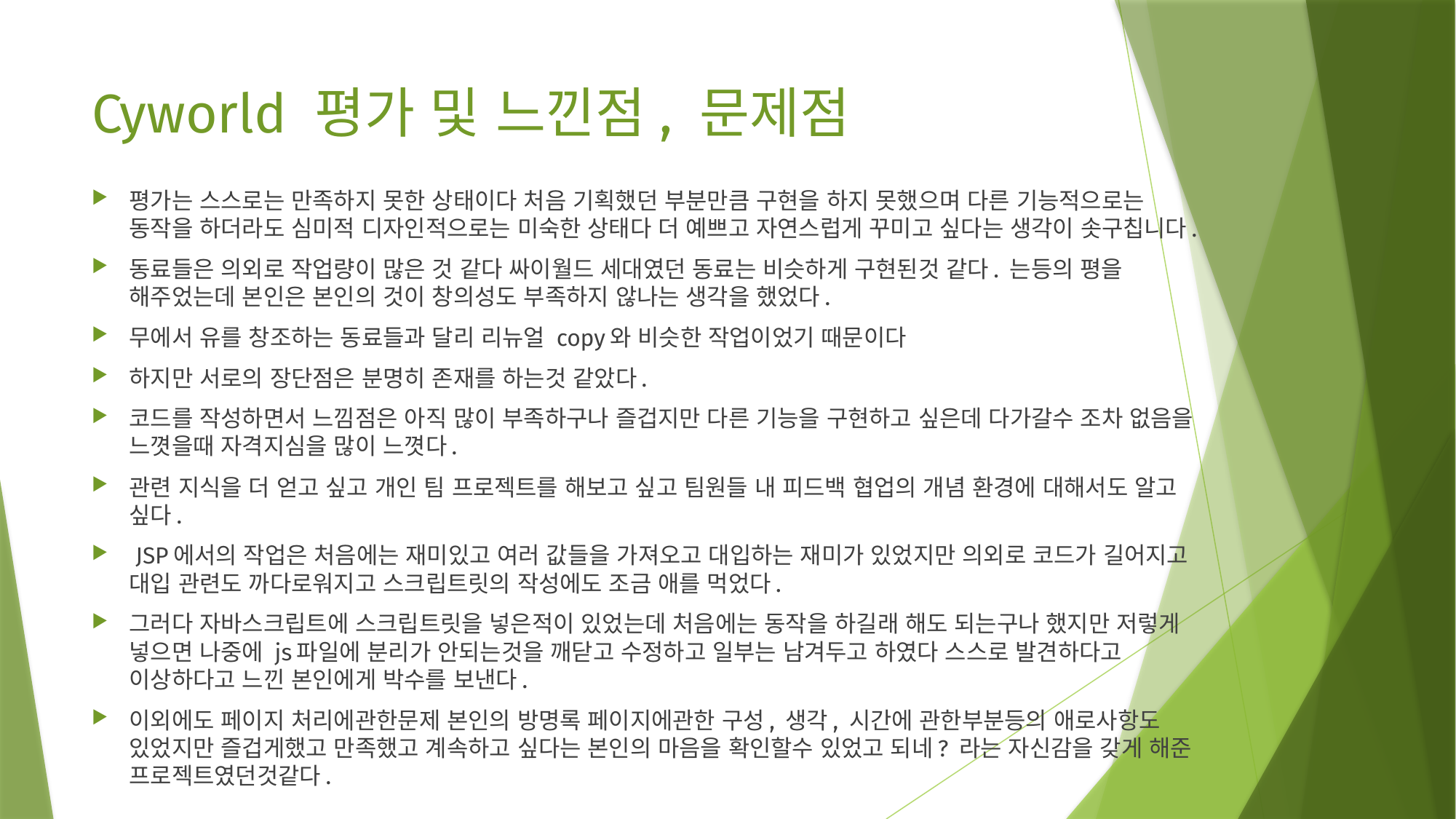

# Cyworld 평가 및 느낀점, 문제점
평가는 스스로는 만족하지 못한 상태이다 처음 기획했던 부분만큼 구현을 하지 못했으며 다른 기능적으로는 동작을 하더라도 심미적 디자인적으로는 미숙한 상태다 더 예쁘고 자연스럽게 꾸미고 싶다는 생각이 솟구칩니다.
동료들은 의외로 작업량이 많은 것 같다 싸이월드 세대였던 동료는 비슷하게 구현된것 같다. 는등의 평을 해주었는데 본인은 본인의 것이 창의성도 부족하지 않나는 생각을 했었다.
무에서 유를 창조하는 동료들과 달리 리뉴얼 copy와 비슷한 작업이었기 때문이다
하지만 서로의 장단점은 분명히 존재를 하는것 같았다.
코드를 작성하면서 느낌점은 아직 많이 부족하구나 즐겁지만 다른 기능을 구현하고 싶은데 다가갈수 조차 없음을 느꼇을때 자격지심을 많이 느꼇다.
관련 지식을 더 얻고 싶고 개인 팀 프로젝트를 해보고 싶고 팀원들 내 피드백 협업의 개념 환경에 대해서도 알고 싶다.
 JSP에서의 작업은 처음에는 재미있고 여러 값들을 가져오고 대입하는 재미가 있었지만 의외로 코드가 길어지고 대입 관련도 까다로워지고 스크립트릿의 작성에도 조금 애를 먹었다.
그러다 자바스크립트에 스크립트릿을 넣은적이 있었는데 처음에는 동작을 하길래 해도 되는구나 했지만 저렇게 넣으면 나중에 js파일에 분리가 안되는것을 깨닫고 수정하고 일부는 남겨두고 하였다 스스로 발견하다고 이상하다고 느낀 본인에게 박수를 보낸다.
이외에도 페이지 처리에관한문제 본인의 방명록 페이지에관한 구성, 생각, 시간에 관한부분등의 애로사항도 있었지만 즐겁게했고 만족했고 계속하고 싶다는 본인의 마음을 확인할수 있었고 되네? 라는 자신감을 갖게 해준 프로젝트였던것같다.